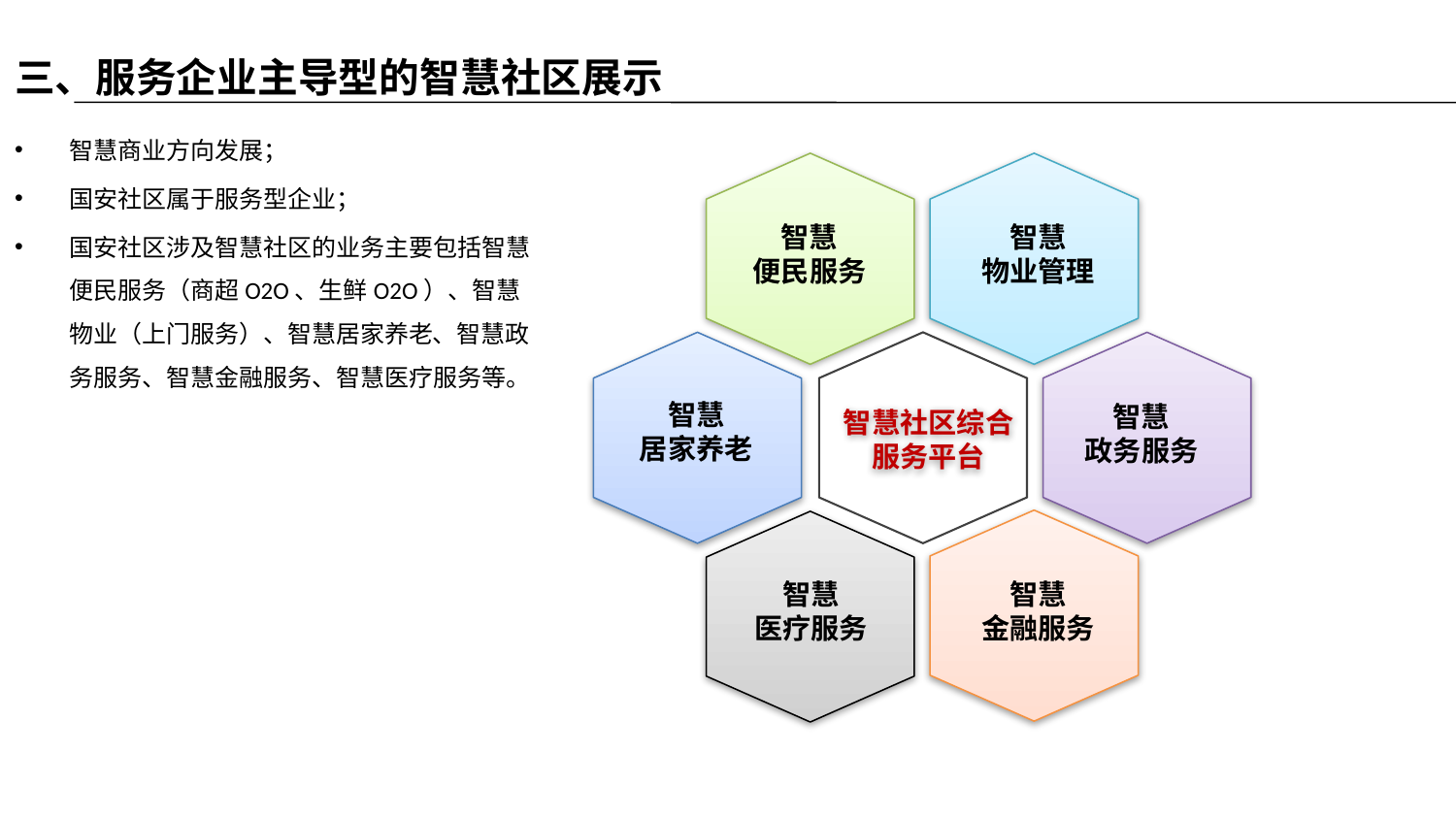

三、服务企业主导型的智慧社区展示
智慧商业方向发展；
国安社区属于服务型企业；
国安社区涉及智慧社区的业务主要包括智慧便民服务（商超O2O、生鲜O2O）、智慧物业（上门服务）、智慧居家养老、智慧政务服务、智慧金融服务、智慧医疗服务等。

智慧
便民服务
智慧
物业管理

智慧社区综合服务平台
智慧
居家养老
智慧
政务服务

智慧
医疗服务
智慧
金融服务